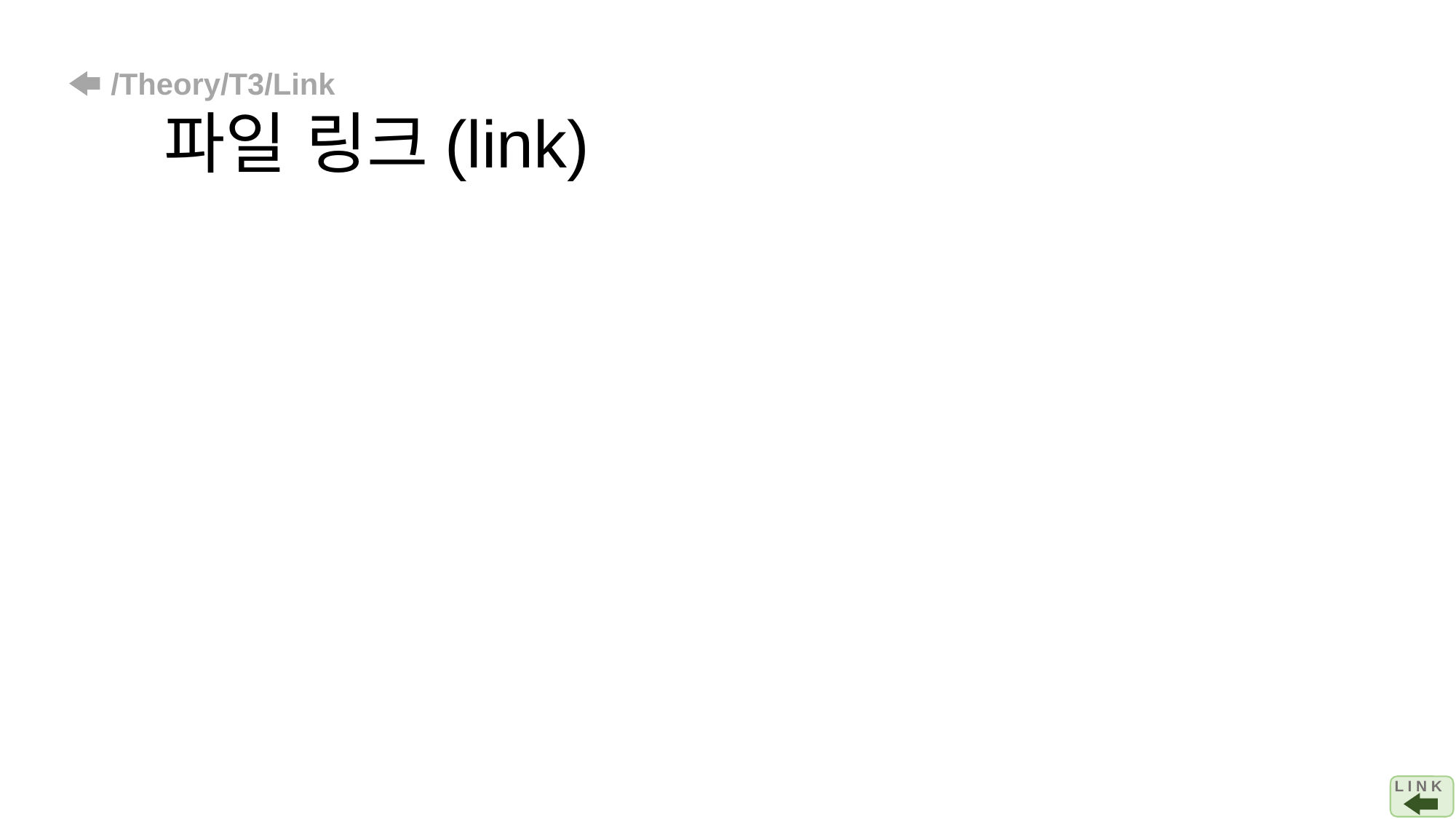

# /Theory/T3/Link 파일 링크(link)

L I N K